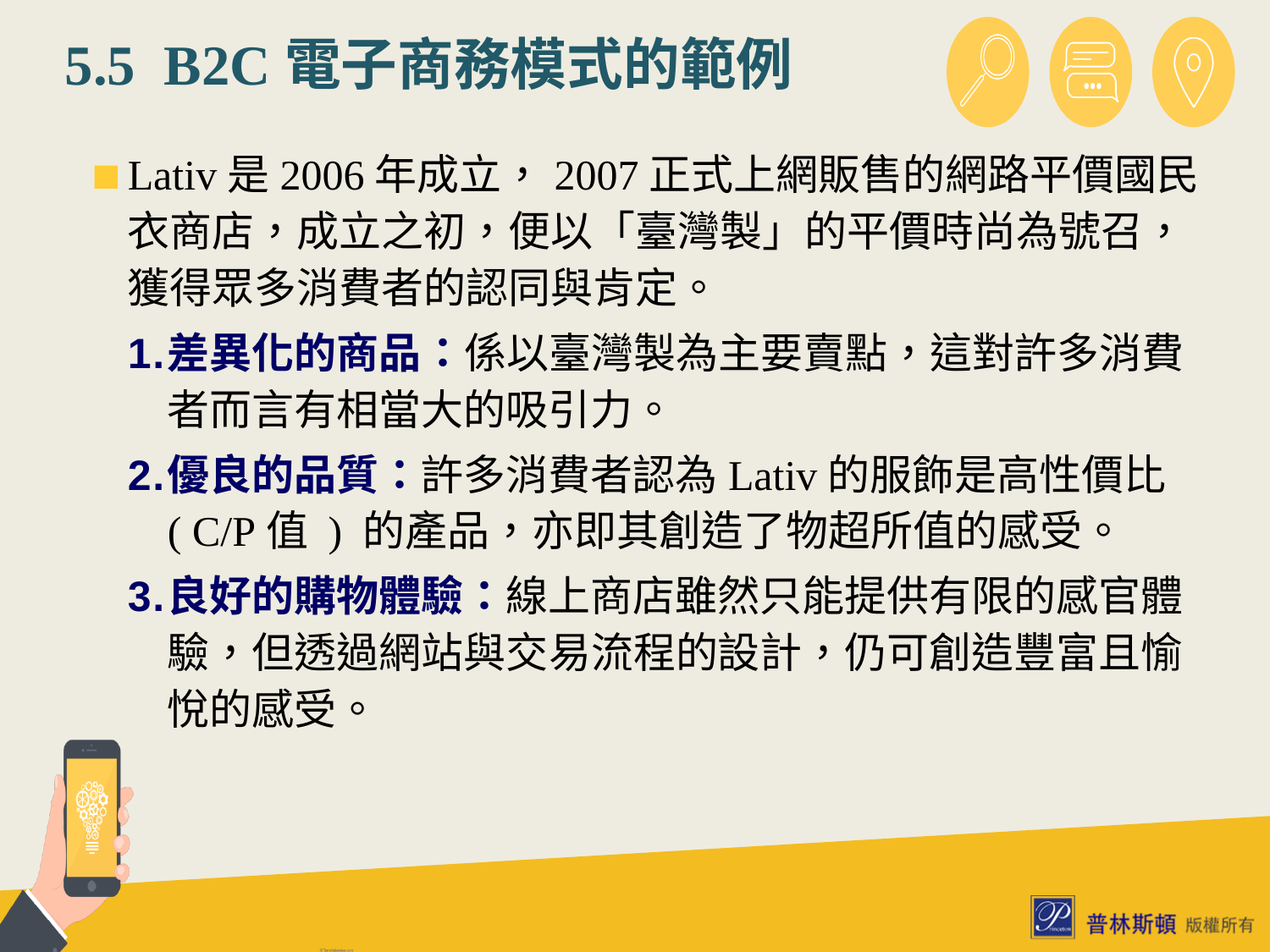

# 5.5  B2C電子商務模式的範例
Lativ是2006年成立，2007正式上網販售的網路平價國民衣商店，成立之初，便以「臺灣製」的平價時尚為號召，獲得眾多消費者的認同與肯定。
差異化的商品：係以臺灣製為主要賣點，這對許多消費者而言有相當大的吸引力。
優良的品質：許多消費者認為Lativ的服飾是高性價比 ( C/P值 ) 的產品，亦即其創造了物超所值的感受。
良好的購物體驗：線上商店雖然只能提供有限的感官體驗，但透過網站與交易流程的設計，仍可創造豐富且愉悅的感受。